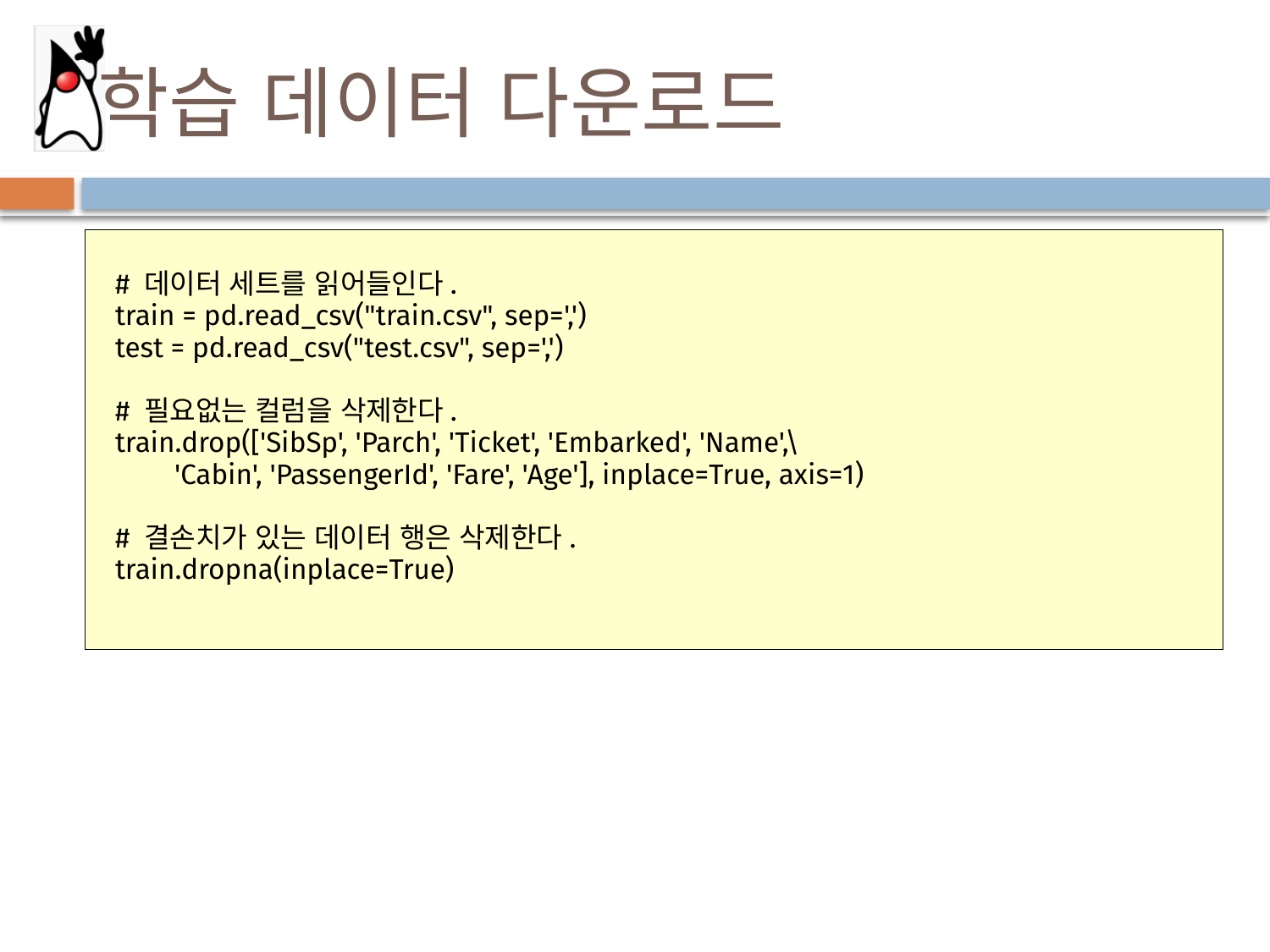

# 학습 데이터 다운로드

# 데이터 세트를 읽어들인다.
train = pd.read_csv("train.csv", sep=',')
test = pd.read_csv("test.csv", sep=',')

# 필요없는 컬럼을 삭제한다.
train.drop(['SibSp', 'Parch', 'Ticket', 'Embarked', 'Name',\
        'Cabin', 'PassengerId', 'Fare', 'Age'], inplace=True, axis=1)

# 결손치가 있는 데이터 행은 삭제한다.
train.dropna(inplace=True)